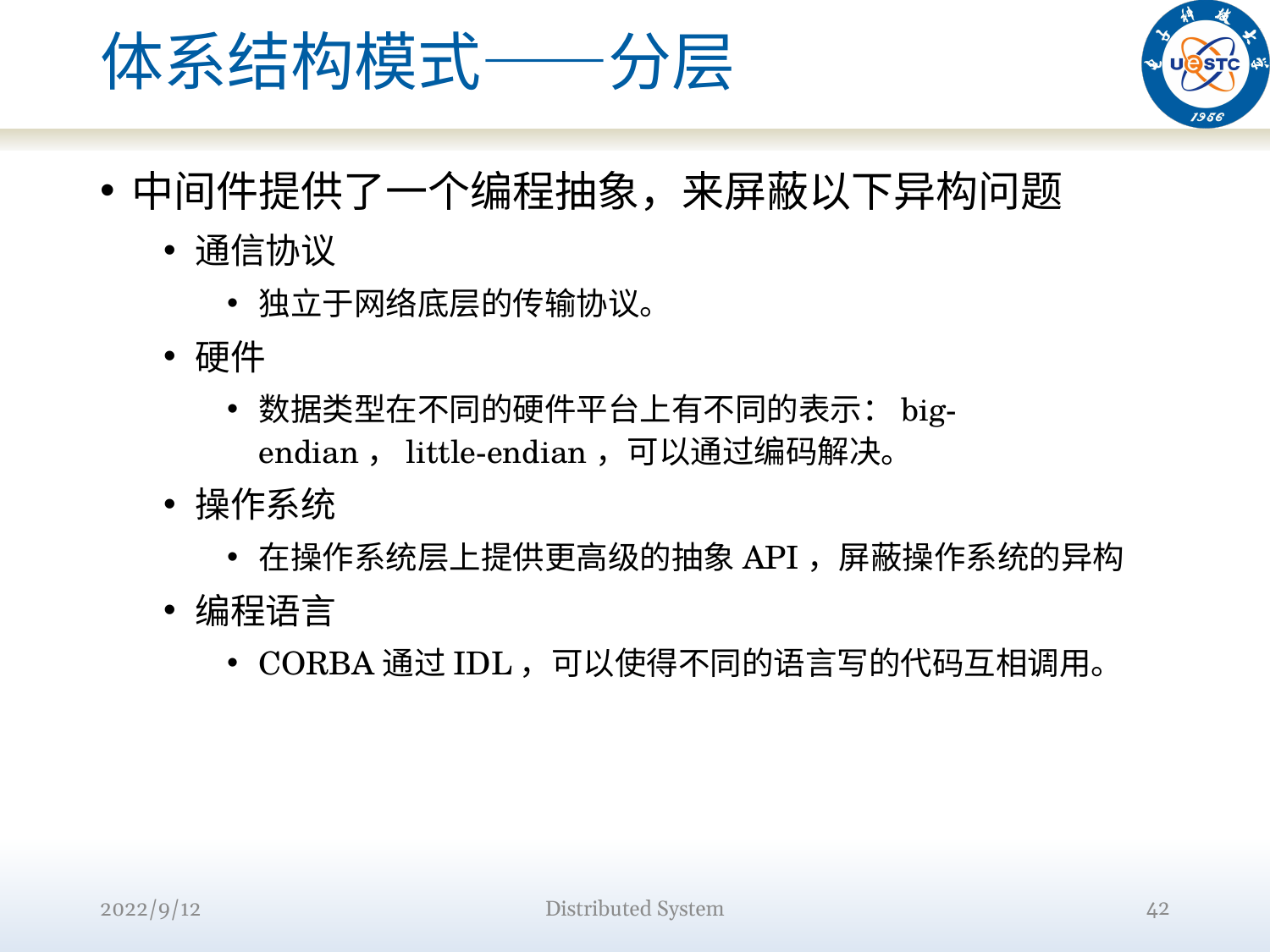

# 体系结构模式——分层
中间件提供了一个编程抽象，来屏蔽以下异构问题
通信协议
独立于网络底层的传输协议。
硬件
数据类型在不同的硬件平台上有不同的表示：big-endian，little-endian，可以通过编码解决。
操作系统
在操作系统层上提供更高级的抽象API，屏蔽操作系统的异构
编程语言
CORBA通过IDL，可以使得不同的语言写的代码互相调用。
2022/9/12
Distributed System
42